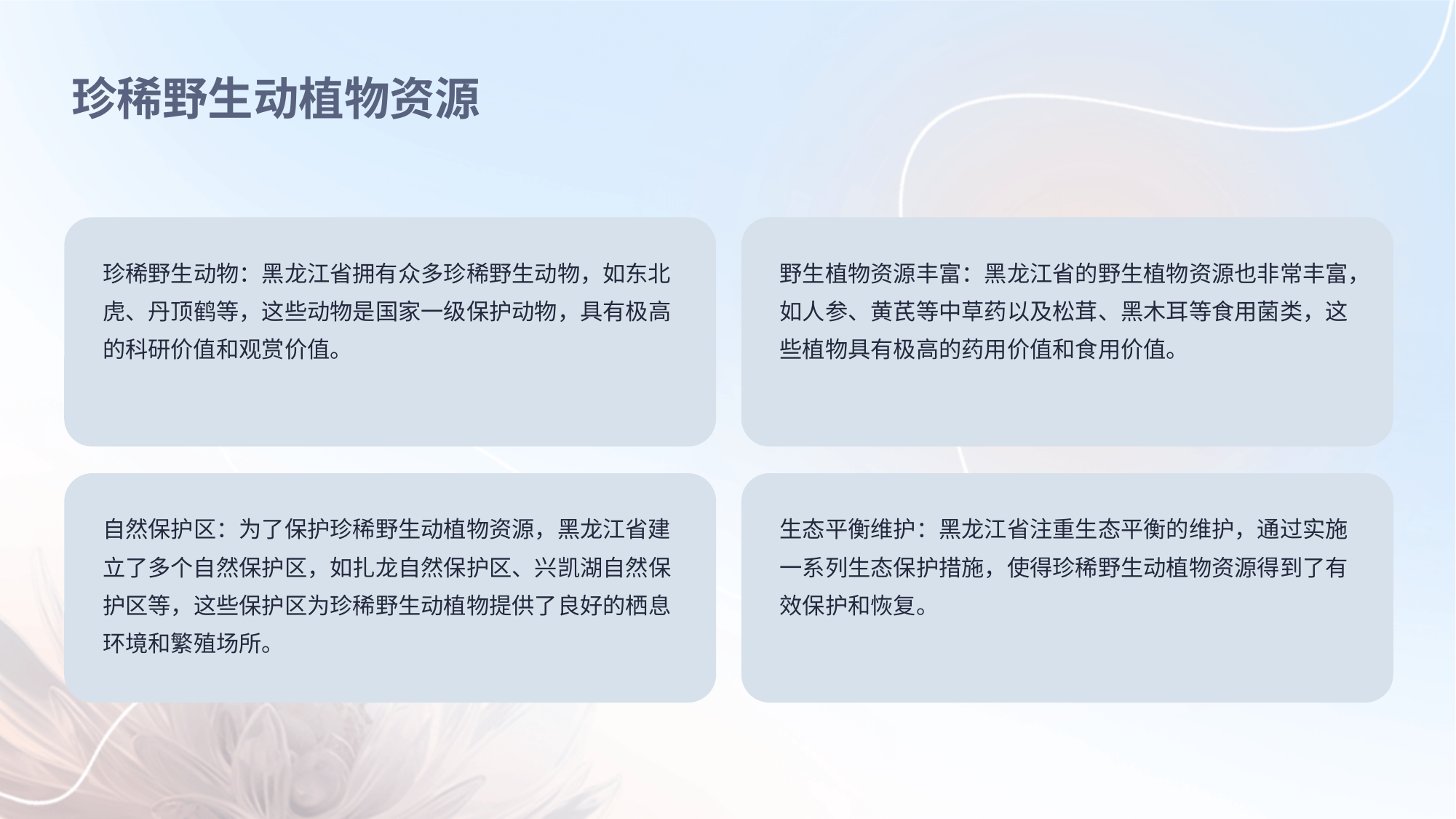

珍稀野生动植物资源

珍稀野生动物：黑龙江省拥有众多珍稀野生动物，如东北虎、丹顶鹤等，这些动物是国家一级保护动物，具有极高的科研价值和观赏价值。
野生植物资源丰富：黑龙江省的野生植物资源也非常丰富，如人参、黄芪等中草药以及松茸、黑木耳等食用菌类，这些植物具有极高的药用价值和食用价值。

自然保护区：为了保护珍稀野生动植物资源，黑龙江省建立了多个自然保护区，如扎龙自然保护区、兴凯湖自然保护区等，这些保护区为珍稀野生动植物提供了良好的栖息环境和繁殖场所。
生态平衡维护：黑龙江省注重生态平衡的维护，通过实施一系列生态保护措施，使得珍稀野生动植物资源得到了有效保护和恢复。